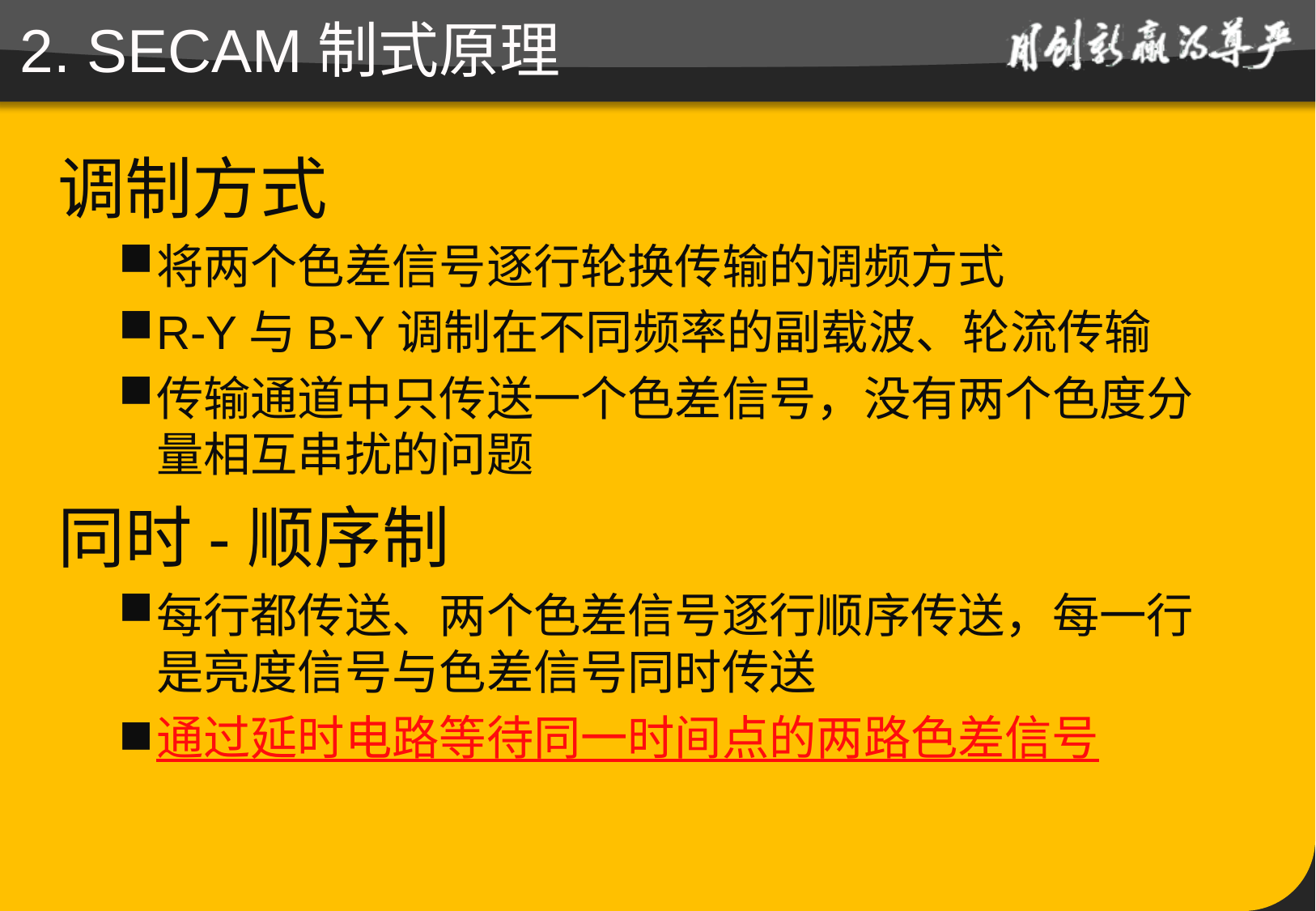

# 2. SECAM制式原理
调制方式
将两个色差信号逐行轮换传输的调频方式
R-Y与B-Y调制在不同频率的副载波、轮流传输
传输通道中只传送一个色差信号，没有两个色度分量相互串扰的问题
同时-顺序制
每行都传送、两个色差信号逐行顺序传送，每一行是亮度信号与色差信号同时传送
通过延时电路等待同一时间点的两路色差信号